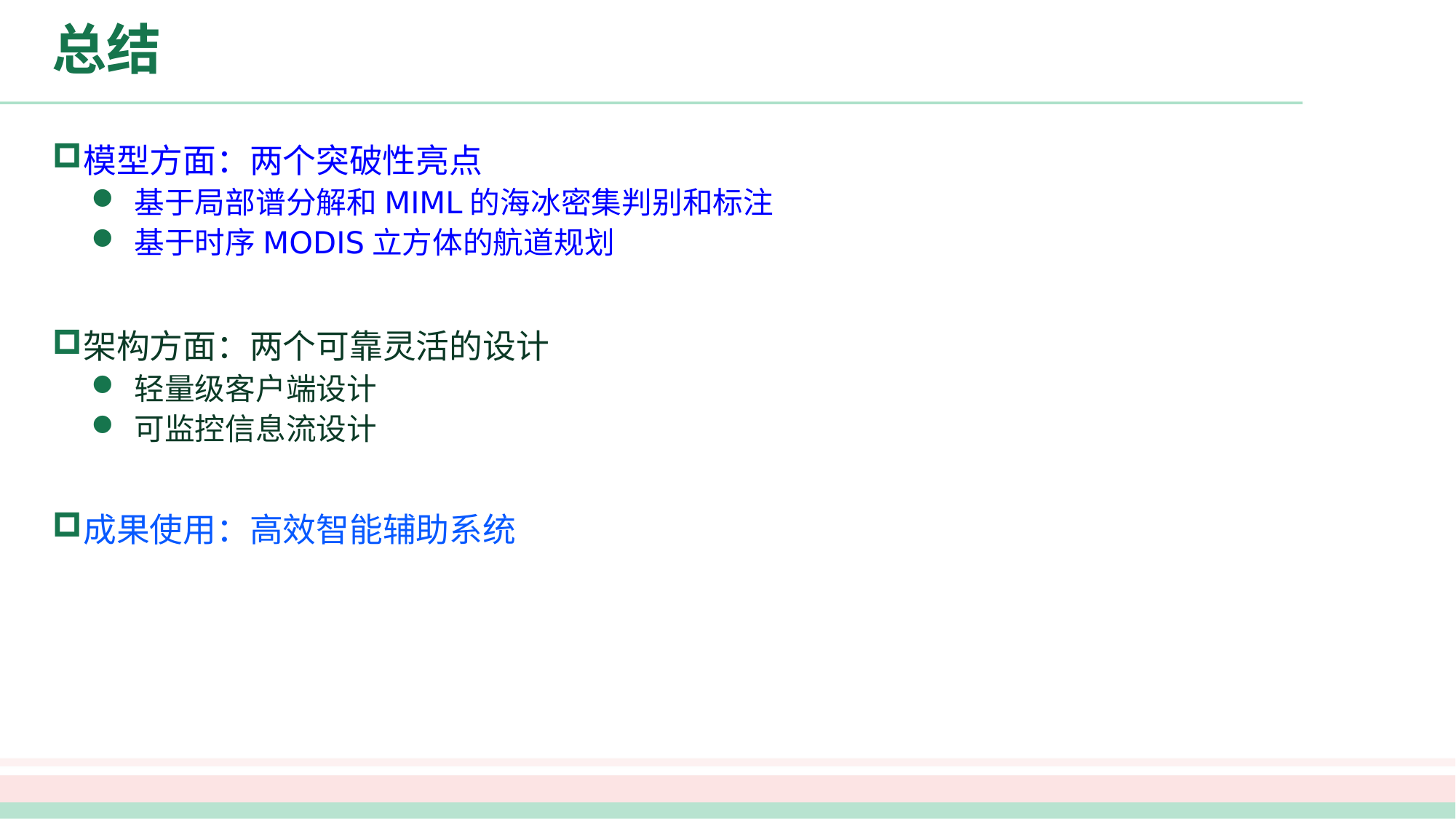

# 总结
模型方面：两个突破性亮点
基于局部谱分解和MIML的海冰密集判别和标注
基于时序MODIS立方体的航道规划

架构方面：两个可靠灵活的设计
轻量级客户端设计
可监控信息流设计

成果使用：高效智能辅助系统